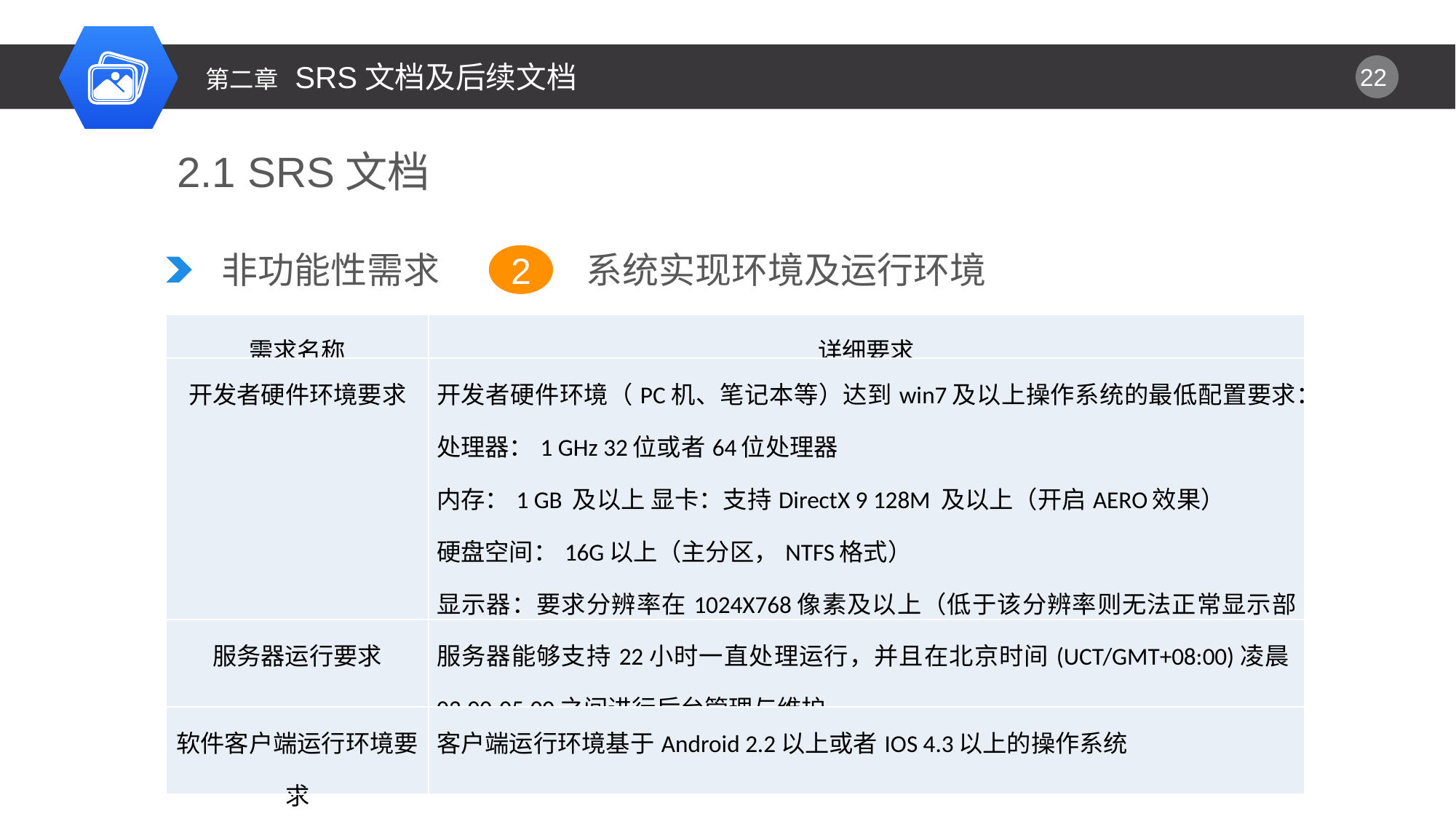

第二章  SRS文档及后续文档
2.1 SRS文档
非功能性需求

系统实现环境及运行环境
2
| 需求名称 | 详细要求 |
| --- | --- |
| 开发者硬件环境要求 | 开发者硬件环境（PC机、笔记本等）达到win7及以上操作系统的最低配置要求： 处理器：1 GHz 32位或者64位处理器 内存：1 GB 及以上 显卡：支持DirectX 9 128M 及以上（开启AERO效果） 硬盘空间：16G以上（主分区，NTFS格式） 显示器：要求分辨率在1024X768像素及以上（低于该分辨率则无法正常显示部分功能），或可支持触摸技术的显示设备。 |
| 服务器运行要求 | 服务器能够支持22小时一直处理运行，并且在北京时间(UCT/GMT+08:00)凌晨03:00-05:00之间进行后台管理与维护。 |
| 软件客户端运行环境要求 | 客户端运行环境基于Android 2.2以上或者IOS 4.3以上的操作系统 |